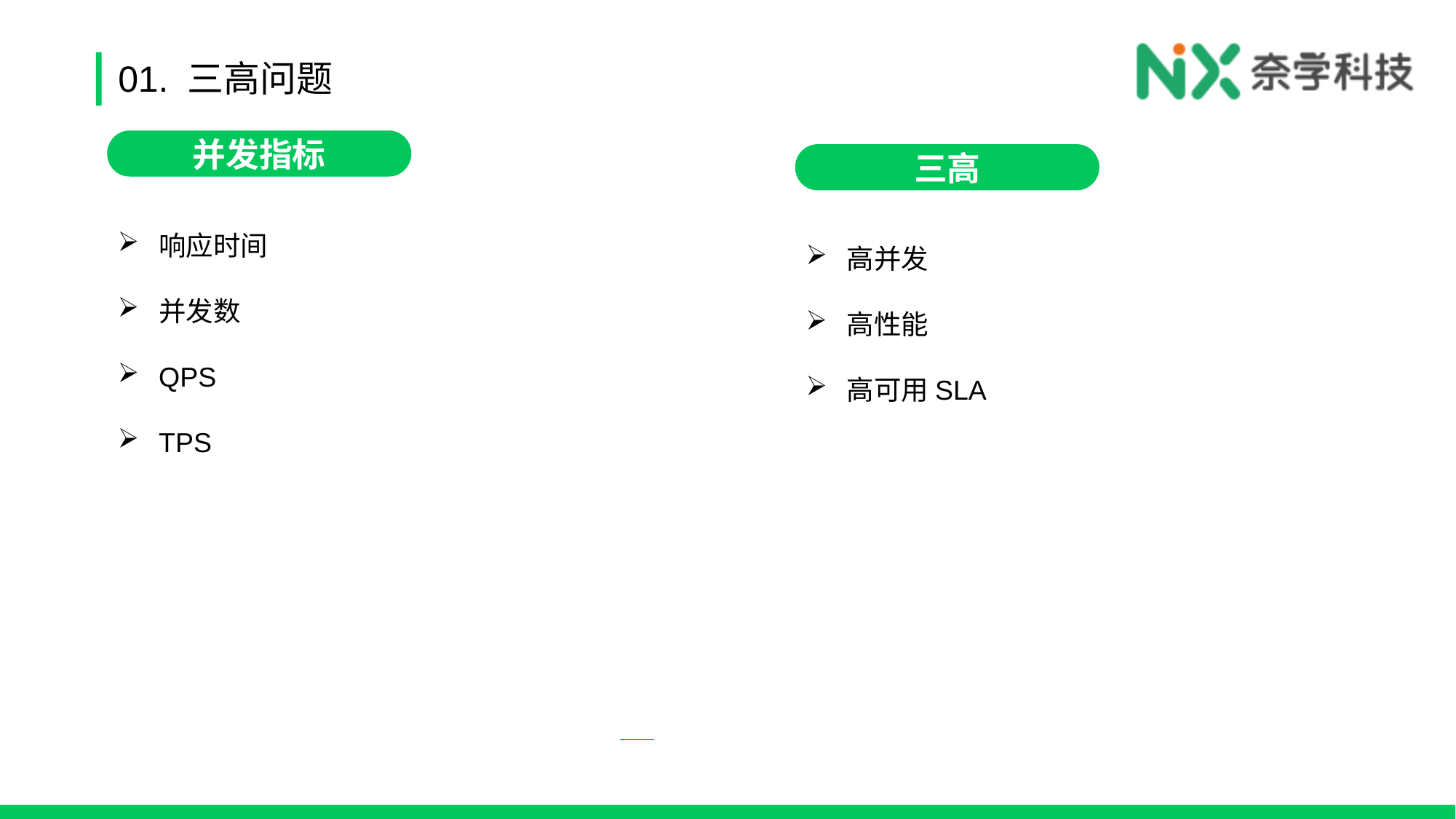

# 01. 三高问题
并发指标
三高
响应时间
并发数
QPS
TPS
高并发
高性能
高可用SLA